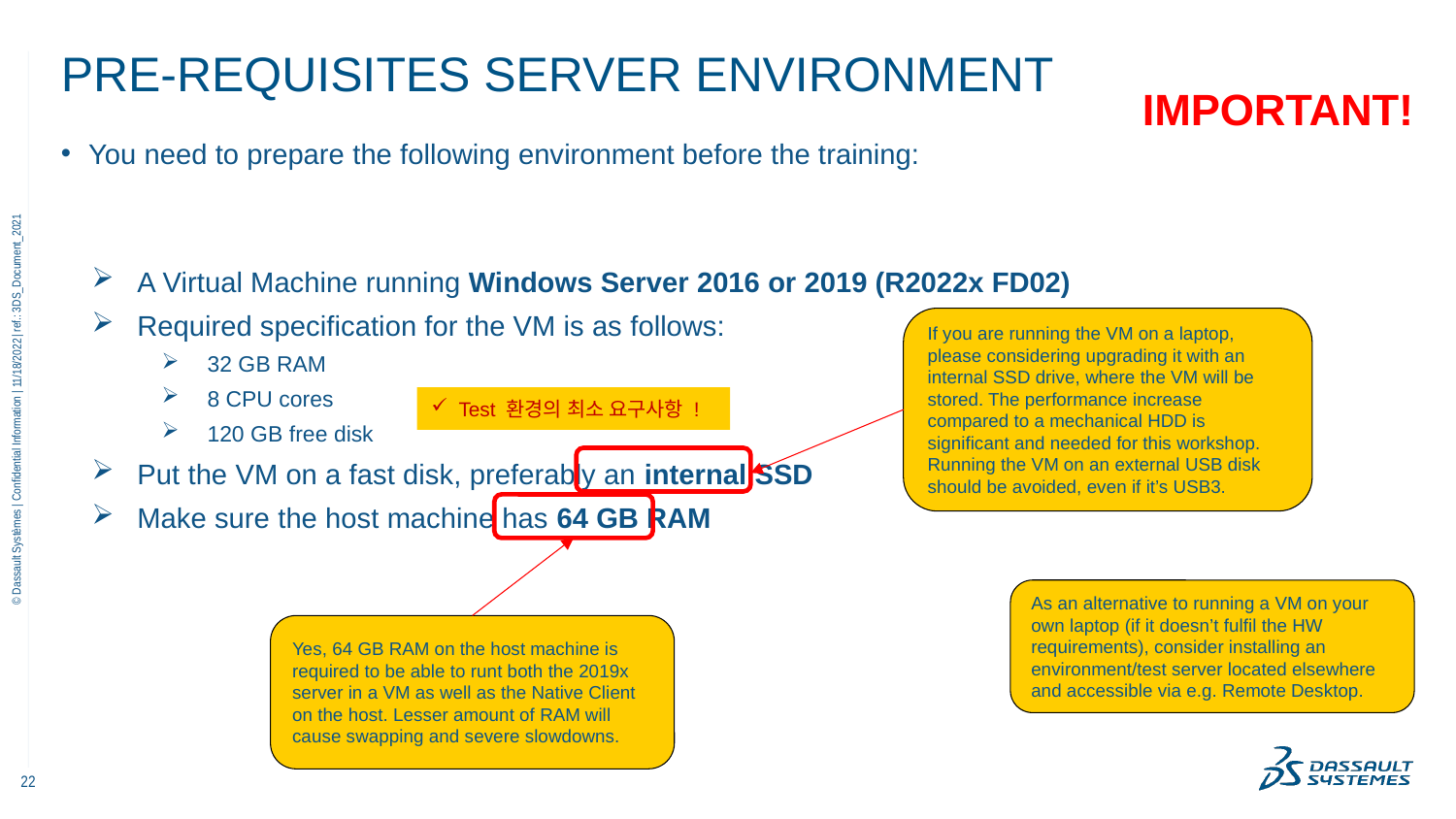

# Pre-requisites Server Environment
IMPORTANT!
You need to prepare the following environment before the training:

A Virtual Machine running Windows Server 2016 or 2019 (R2022x FD02)
Required specification for the VM is as follows:
32 GB RAM
8 CPU cores
120 GB free disk
Put the VM on a fast disk, preferably an internal SSD
Make sure the host machine has 64 GB RAM
If you are running the VM on a laptop, please considering upgrading it with an internal SSD drive, where the VM will be stored. The performance increase compared to a mechanical HDD is significant and needed for this workshop.
Running the VM on an external USB disk should be avoided, even if it’s USB3.
11/18/2022
Test 환경의 최소 요구사항 !

As an alternative to running a VM on your own laptop (if it doesn’t fulfil the HW requirements), consider installing an environment/test server located elsewhere and accessible via e.g. Remote Desktop.
Yes, 64 GB RAM on the host machine is required to be able to runt both the 2019x server in a VM as well as the Native Client on the host. Lesser amount of RAM will cause swapping and severe slowdowns.